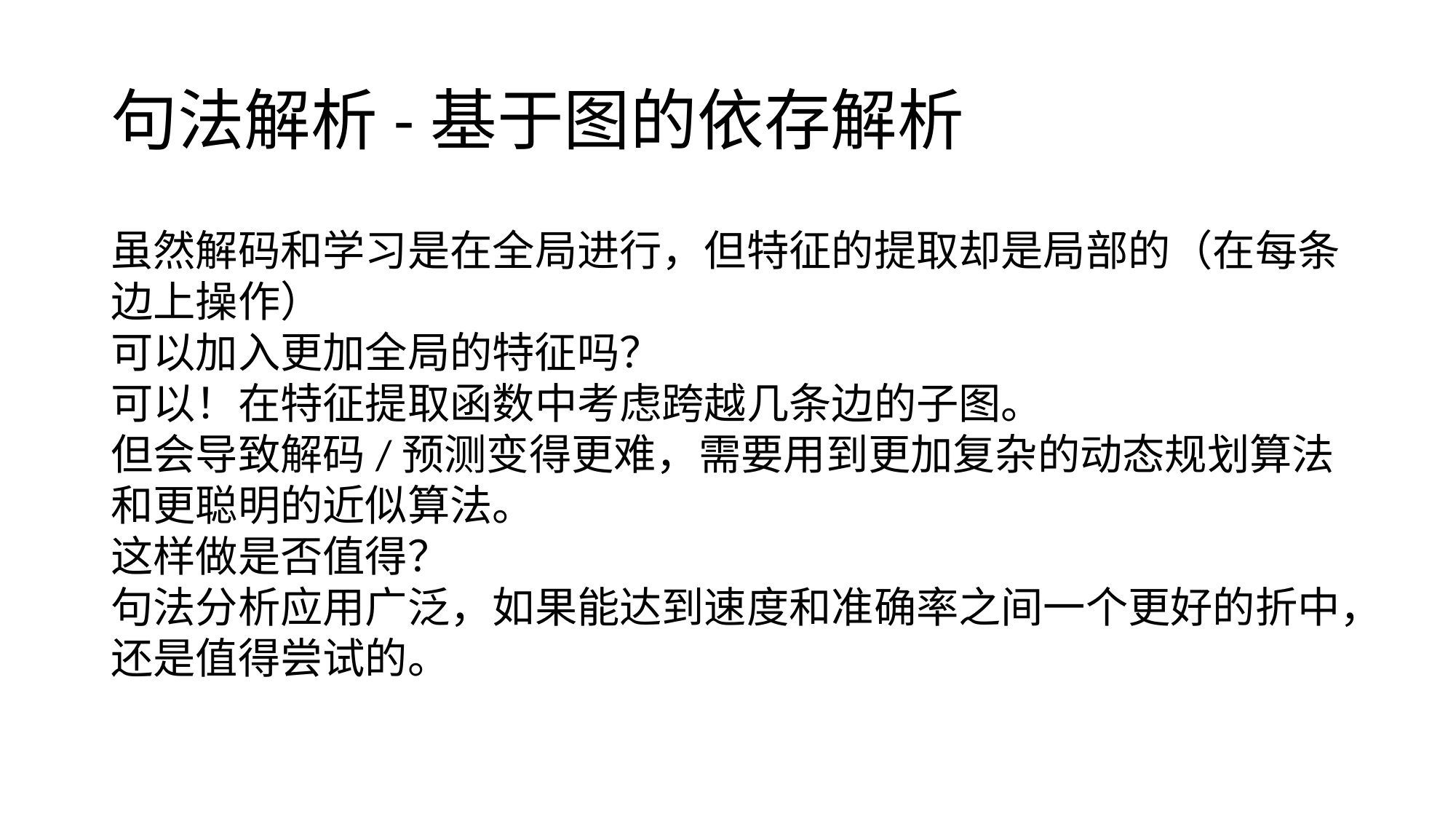

# 句法解析-基于图的依存解析
虽然解码和学习是在全局进行，但特征的提取却是局部的（在每条边上操作）
可以加入更加全局的特征吗？
可以！在特征提取函数中考虑跨越几条边的子图。
但会导致解码/预测变得更难，需要用到更加复杂的动态规划算法和更聪明的近似算法。
这样做是否值得？
句法分析应用广泛，如果能达到速度和准确率之间一个更好的折中，还是值得尝试的。